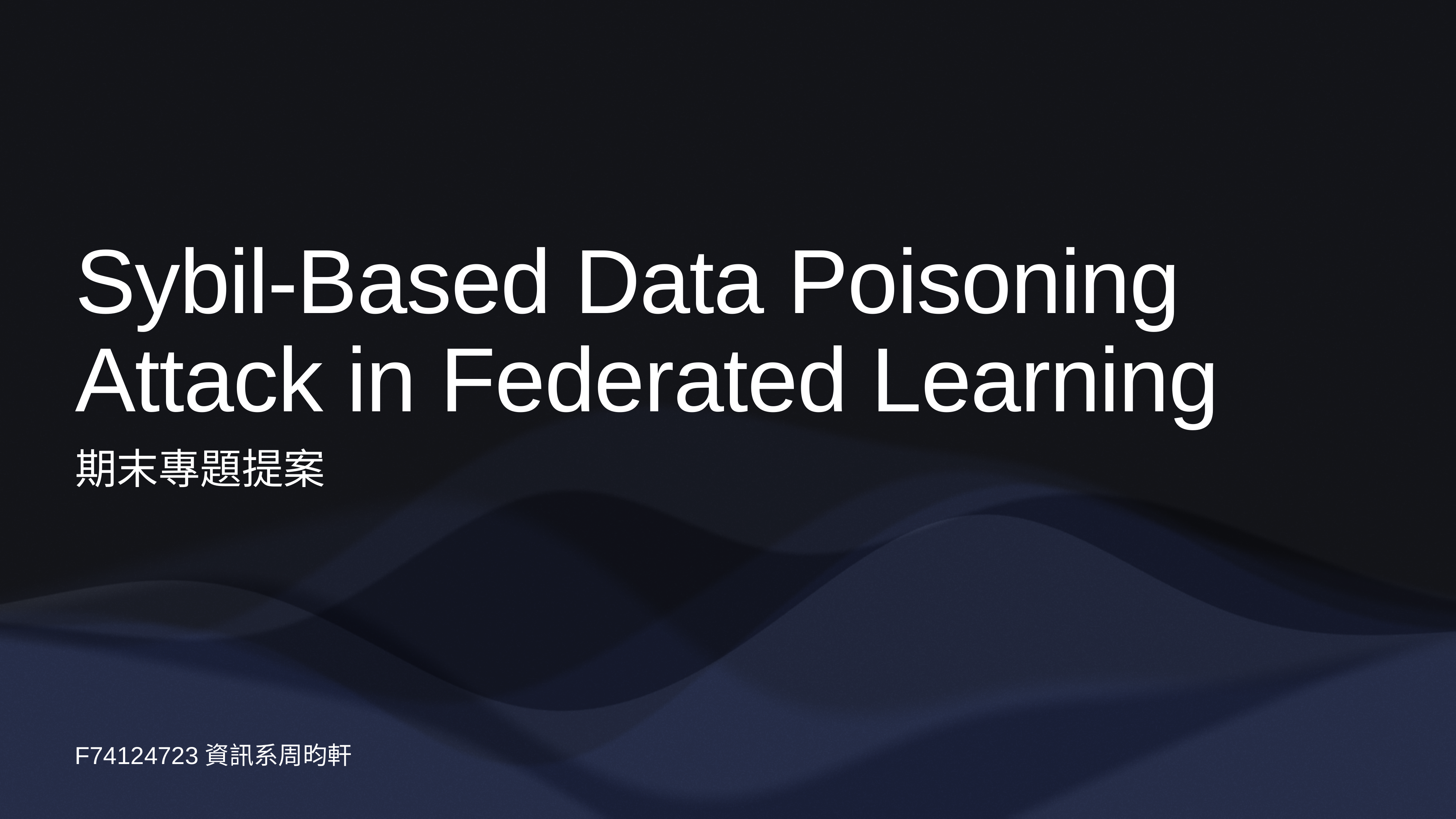

# Sybil-Based Data Poisoning Attack in Federated Learning
期末專題提案
F74124723資訊系周昀軒